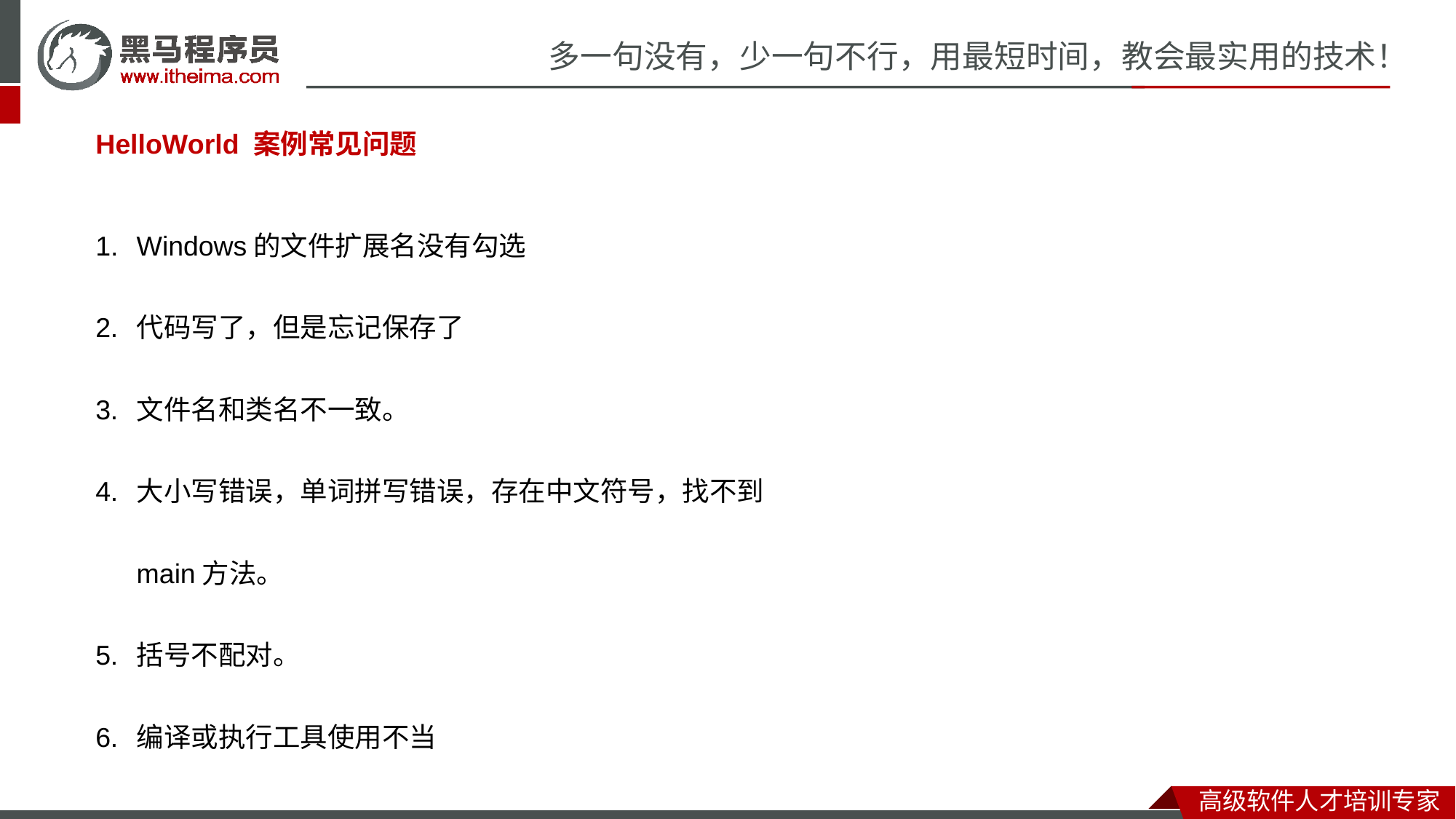

HelloWorld 案例常见问题
Windows的文件扩展名没有勾选
代码写了，但是忘记保存了
文件名和类名不一致。
大小写错误，单词拼写错误，存在中文符号，找不到main方法。
括号不配对。
编译或执行工具使用不当